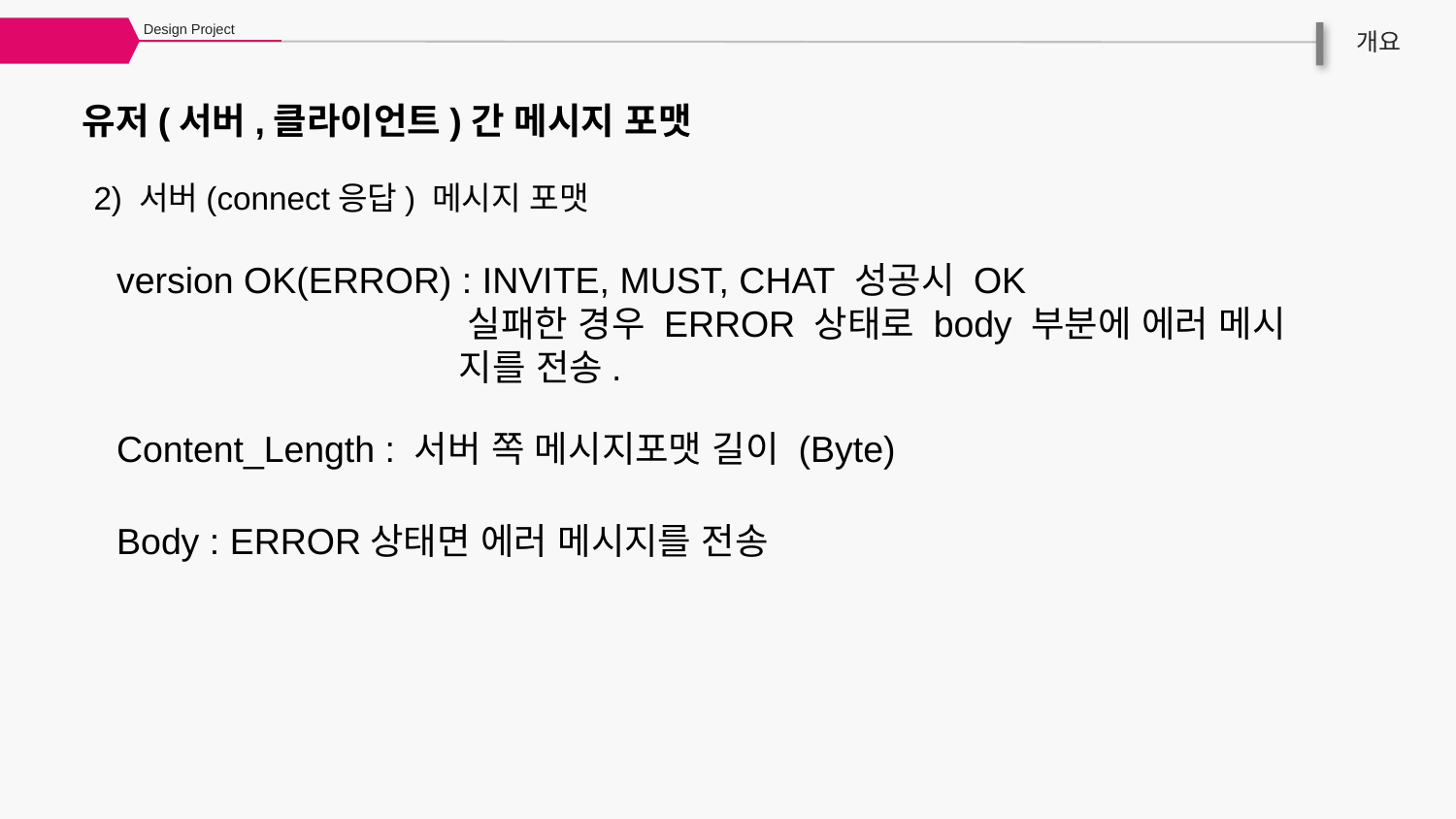

Design Project

개요

유저(서버,클라이언트)간 메시지 포맷
2) 서버(connect응답) 메시지 포맷
version OK(ERROR) : INVITE, MUST, CHAT 성공시 OK
		     실패한 경우 ERROR 상태로 body 부분에 에러 메시		     지를 전송.
Content_Length : 서버 쪽 메시지포맷 길이 (Byte)
Body : ERROR상태면 에러 메시지를 전송